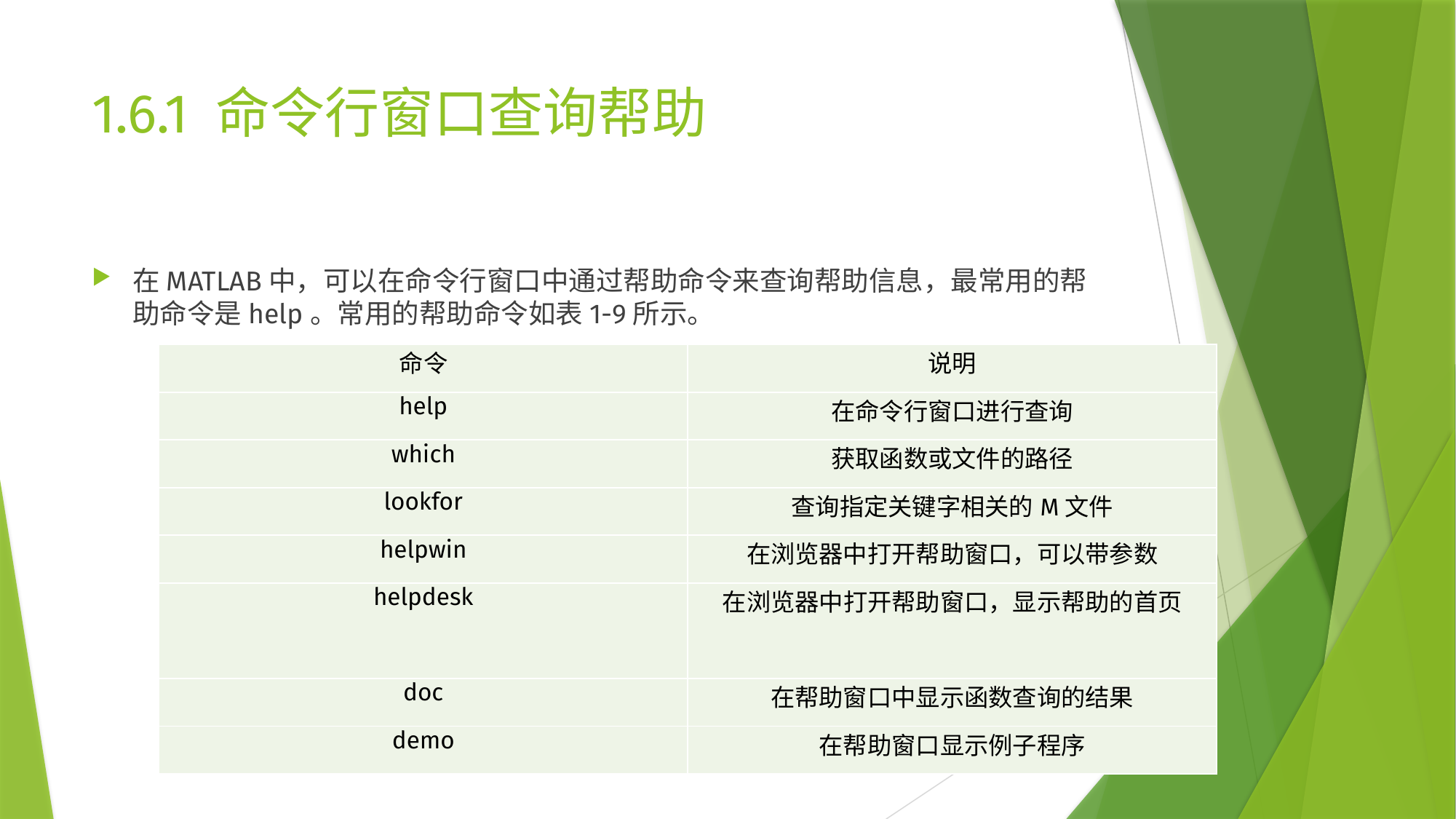

# 1.6.1 命令行窗口查询帮助
在MATLAB中，可以在命令行窗口中通过帮助命令来查询帮助信息，最常用的帮助命令是help。常用的帮助命令如表1-9所示。

| 命令 | 说明 |
| --- | --- |
| help | 在命令行窗口进行查询 |
| which | 获取函数或文件的路径 |
| lookfor | 查询指定关键字相关的M文件 |
| helpwin | 在浏览器中打开帮助窗口，可以带参数 |
| helpdesk | 在浏览器中打开帮助窗口，显示帮助的首页 |
| doc | 在帮助窗口中显示函数查询的结果 |
| demo | 在帮助窗口显示例子程序 |